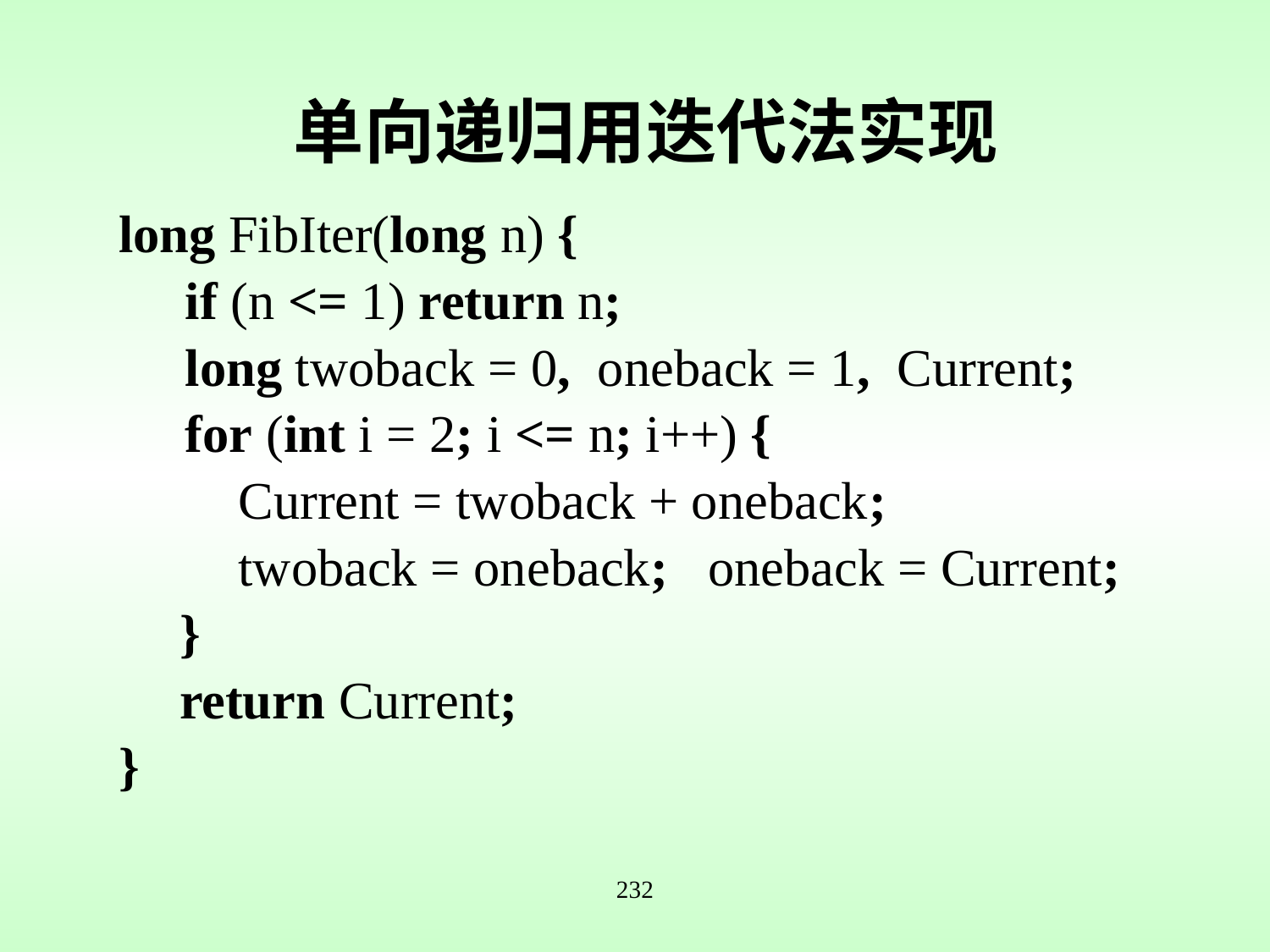

# 单向递归用迭代法实现
long FibIter(long n) {
     if (n <= 1) return n;
     long twoback = 0,  oneback = 1,  Current;
     for (int i = 2; i <= n; i++) {
         Current = twoback + oneback;
         twoback = oneback;   oneback = Current;
	 }
	 return Current;
}
232